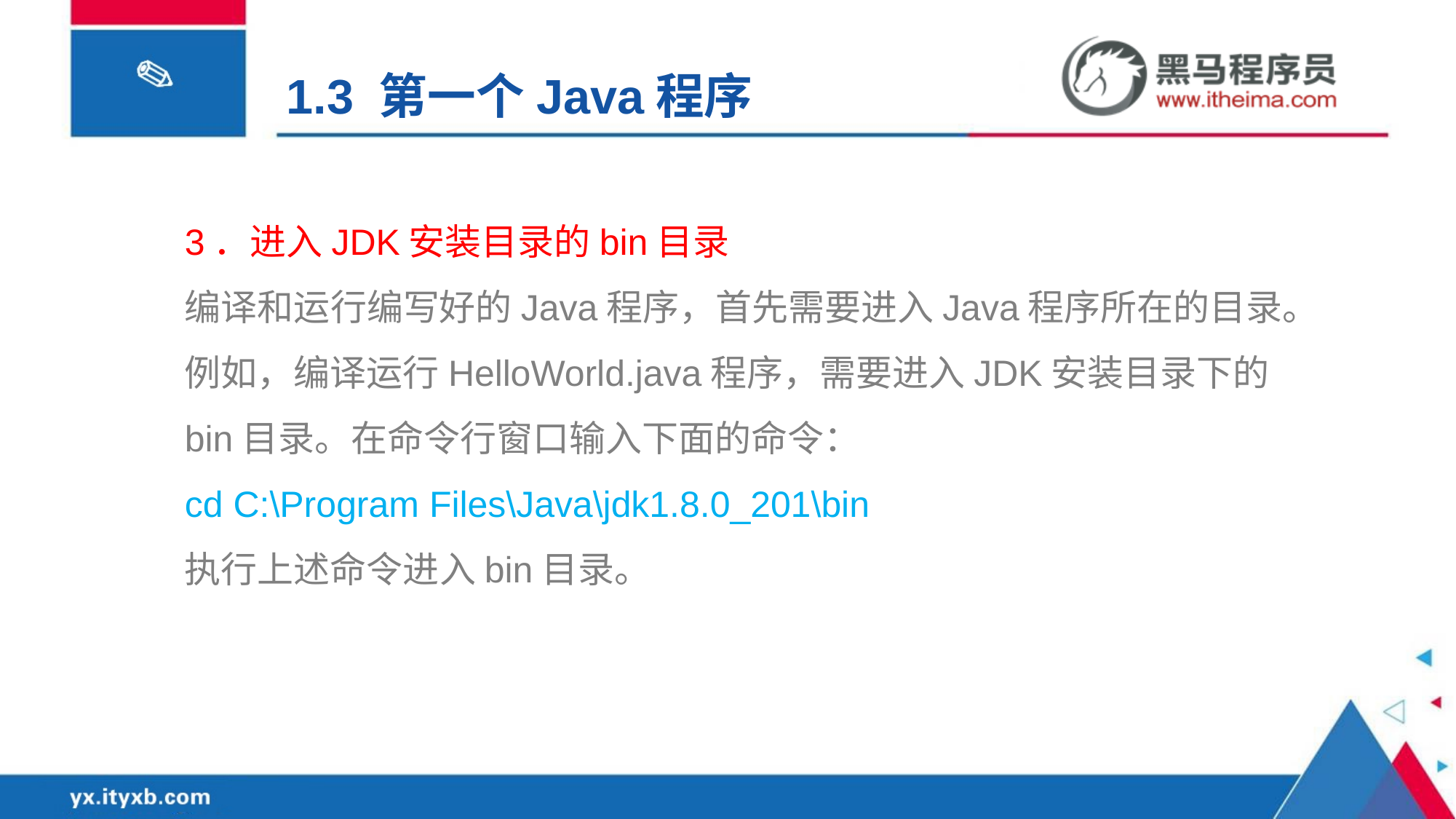

1.3 第一个Java程序
3．进入JDK安装目录的bin目录
编译和运行编写好的Java程序，首先需要进入Java程序所在的目录。例如，编译运行HelloWorld.java程序，需要进入JDK安装目录下的bin目录。在命令行窗口输入下面的命令：
cd C:\Program Files\Java\jdk1.8.0_201\bin
执行上述命令进入bin目录。